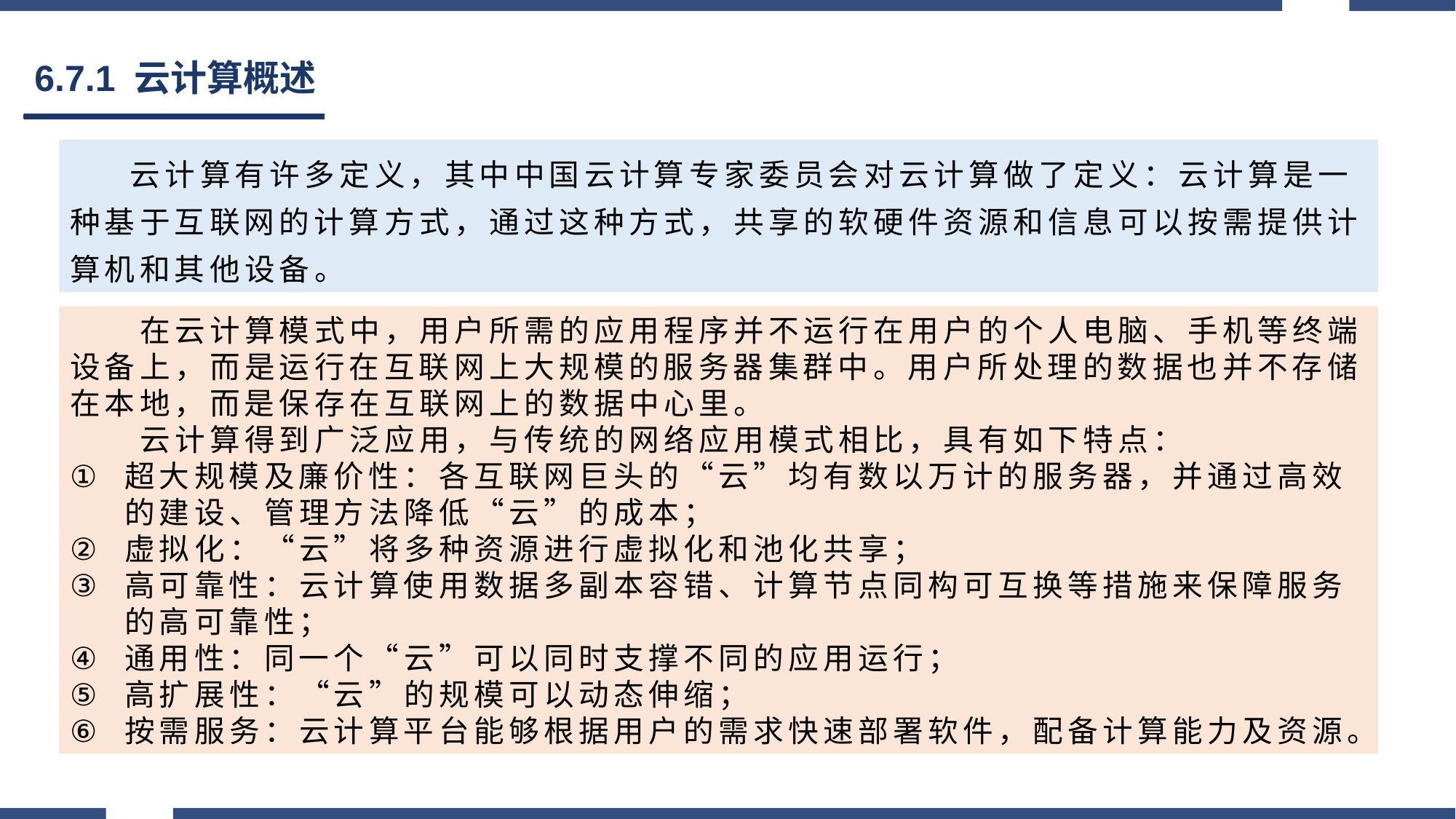

# 6.7.1 云计算概述
     云计算有许多定义，其中中国云计算专家委员会对云计算做了定义：云计算是一种基于互联网的计算方式，通过这种方式，共享的软硬件资源和信息可以按需提供计算机和其他设备。
　　在云计算模式中，用户所需的应用程序并不运行在用户的个人电脑、手机等终端设备上，而是运行在互联网上大规模的服务器集群中。用户所处理的数据也并不存储在本地，而是保存在互联网上的数据中心里。
　　云计算得到广泛应用，与传统的网络应用模式相比，具有如下特点：
超大规模及廉价性：各互联网巨头的“云”均有数以万计的服务器，并通过高效的建设、管理方法降低“云”的成本；
虚拟化：“云”将多种资源进行虚拟化和池化共享；
高可靠性：云计算使用数据多副本容错、计算节点同构可互换等措施来保障服务的高可靠性；
通用性：同一个“云”可以同时支撑不同的应用运行；
高扩展性：“云”的规模可以动态伸缩；
按需服务：云计算平台能够根据用户的需求快速部署软件，配备计算能力及资源。